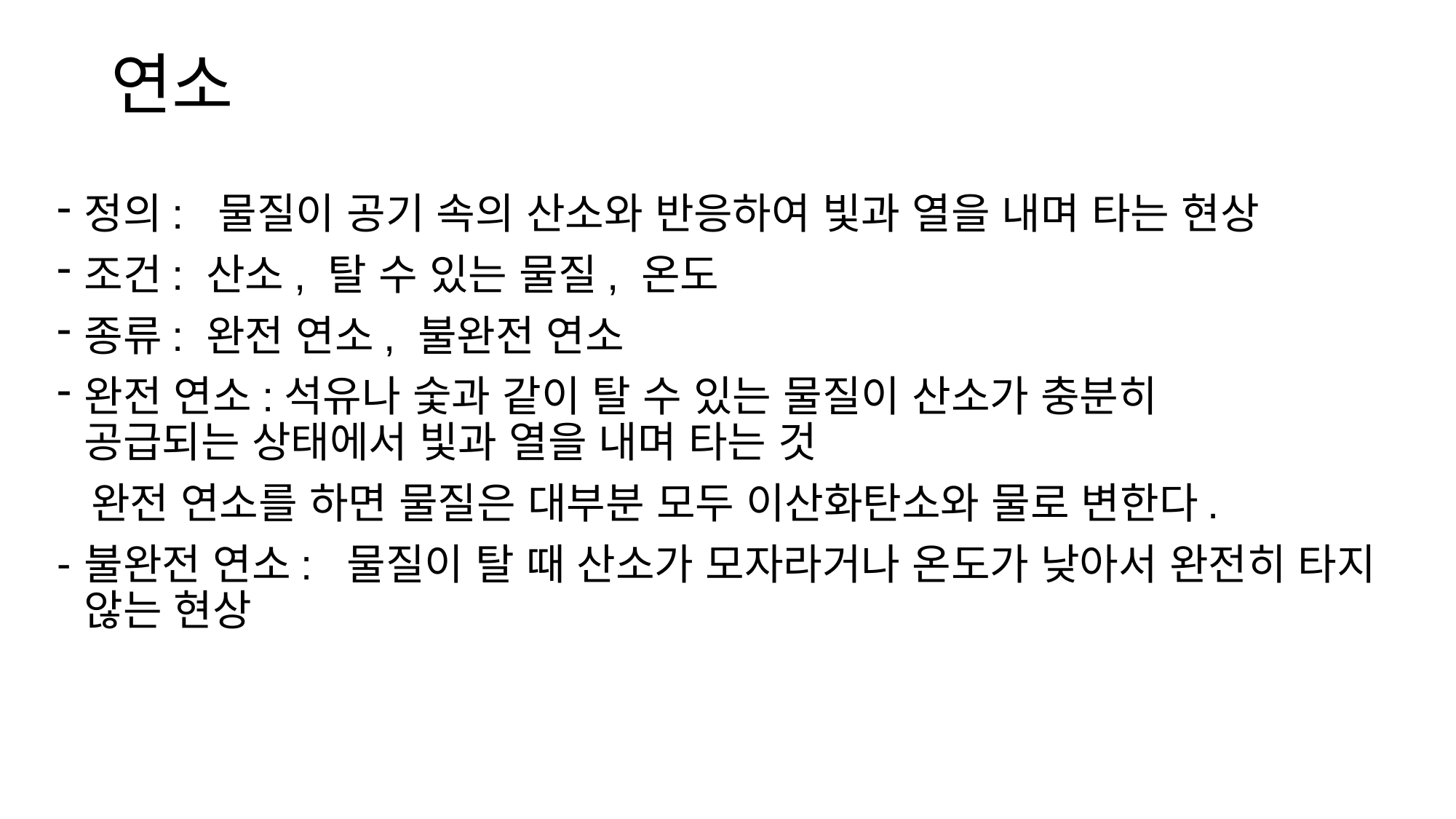

# 연소
정의:  물질이 공기 속의 산소와 반응하여 빛과 열을 내며 타는 현상
조건: 산소, 탈 수 있는 물질, 온도
종류: 완전 연소, 불완전 연소
완전 연소:석유나 숯과 같이 탈 수 있는 물질이 산소가 충분히          공급되는 상태에서 빛과 열을 내며 타는 것
  완전 연소를 하면 물질은 대부분 모두 이산화탄소와 물로 변한다.
불완전 연소:  물질이 탈 때 산소가 모자라거나 온도가 낮아서 완전히 타지 않는 현상